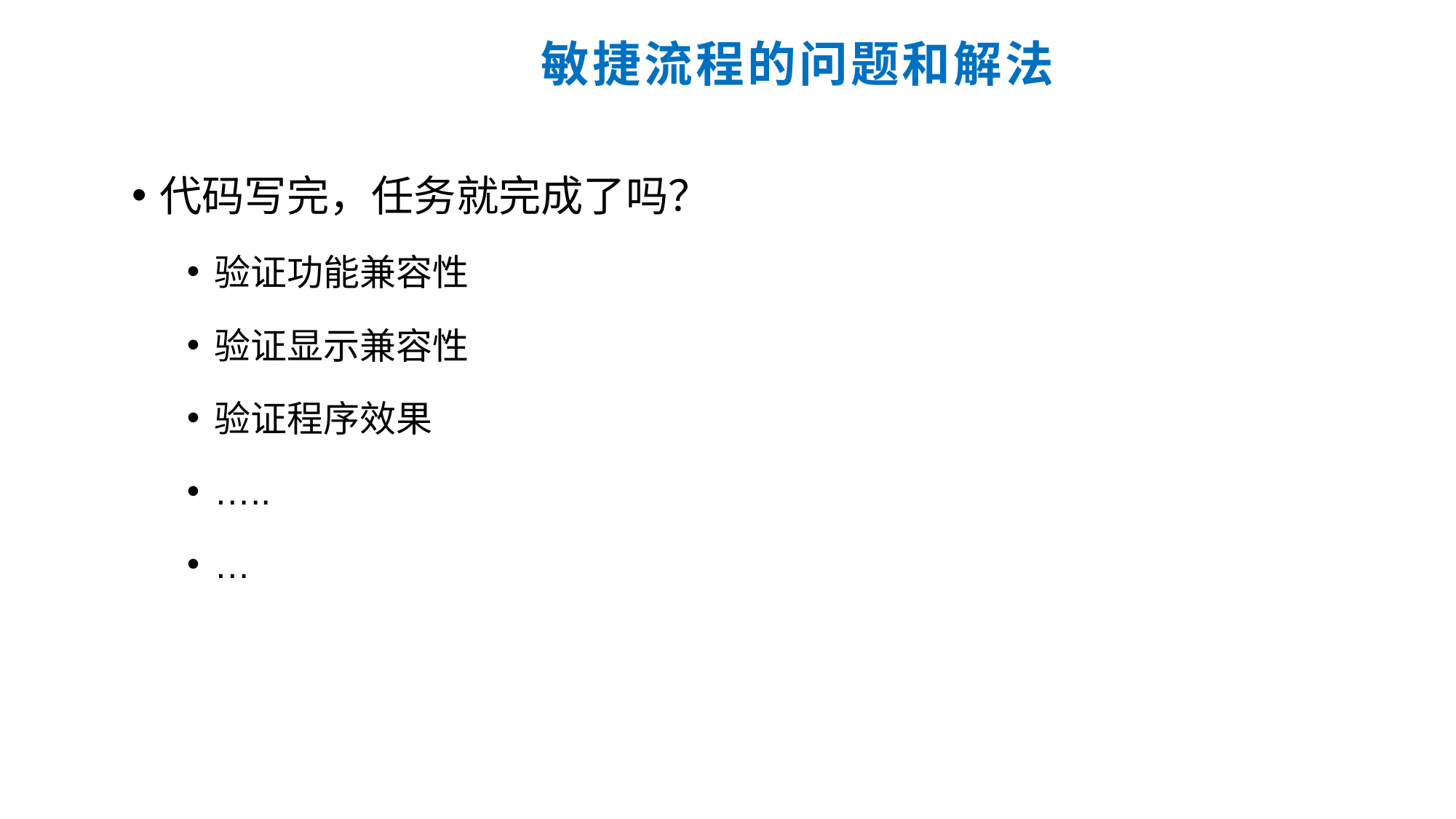

# 敏捷流程的问题和解法
代码写完，任务就完成了吗？
验证功能兼容性
验证显示兼容性
验证程序效果
…..
…